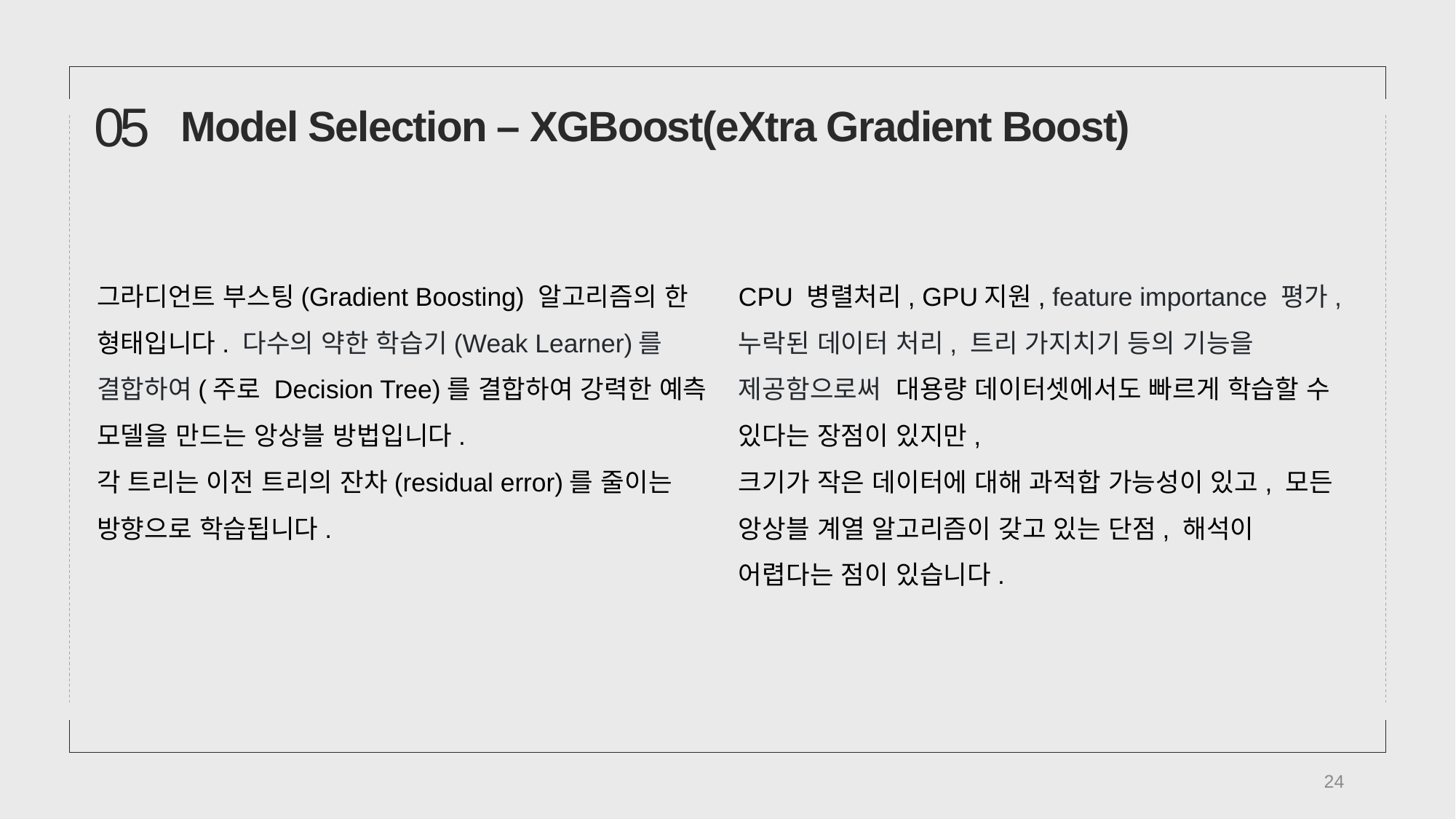

05
Model Selection – XGBoost(eXtra Gradient Boost)
그라디언트 부스팅(Gradient Boosting) 알고리즘의 한 형태입니다. 다수의 약한 학습기(Weak Learner)를 결합하여(주로 Decision Tree)를 결합하여 강력한 예측 모델을 만드는 앙상블 방법입니다.
각 트리는 이전 트리의 잔차(residual error)를 줄이는 방향으로 학습됩니다.

CPU 병렬처리, GPU지원, feature importance 평가, 누락된 데이터 처리, 트리 가지치기 등의 기능을 제공함으로써  대용량 데이터셋에서도 빠르게 학습할 수 있다는 장점이 있지만,
크기가 작은 데이터에 대해 과적합 가능성이 있고, 모든 앙상블 계열 알고리즘이 갖고 있는 단점, 해석이 어렵다는 점이 있습니다.
24